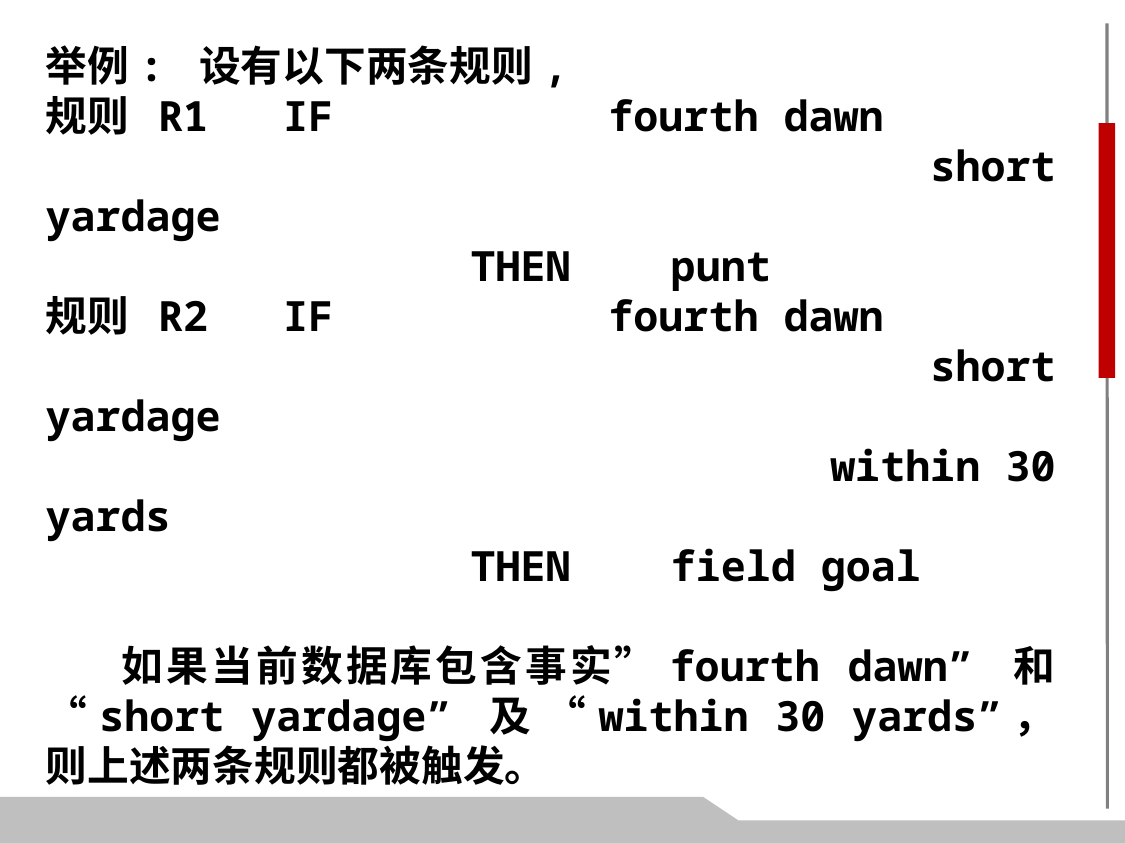

举例: 设有以下两条规则,
规则  R1   IF           fourth dawn
                               short yardage
                 THEN    punt
规则  R2   IF           fourth dawn
                               short yardage
                               within 30 yards
                 THEN    field goal

     如果当前数据库包含事实”fourth dawn” 和 “short yardage” 及 “within 30 yards”，则上述两条规则都被触发。

      这就需要用冲突解决来决定首先使用哪一条规则。